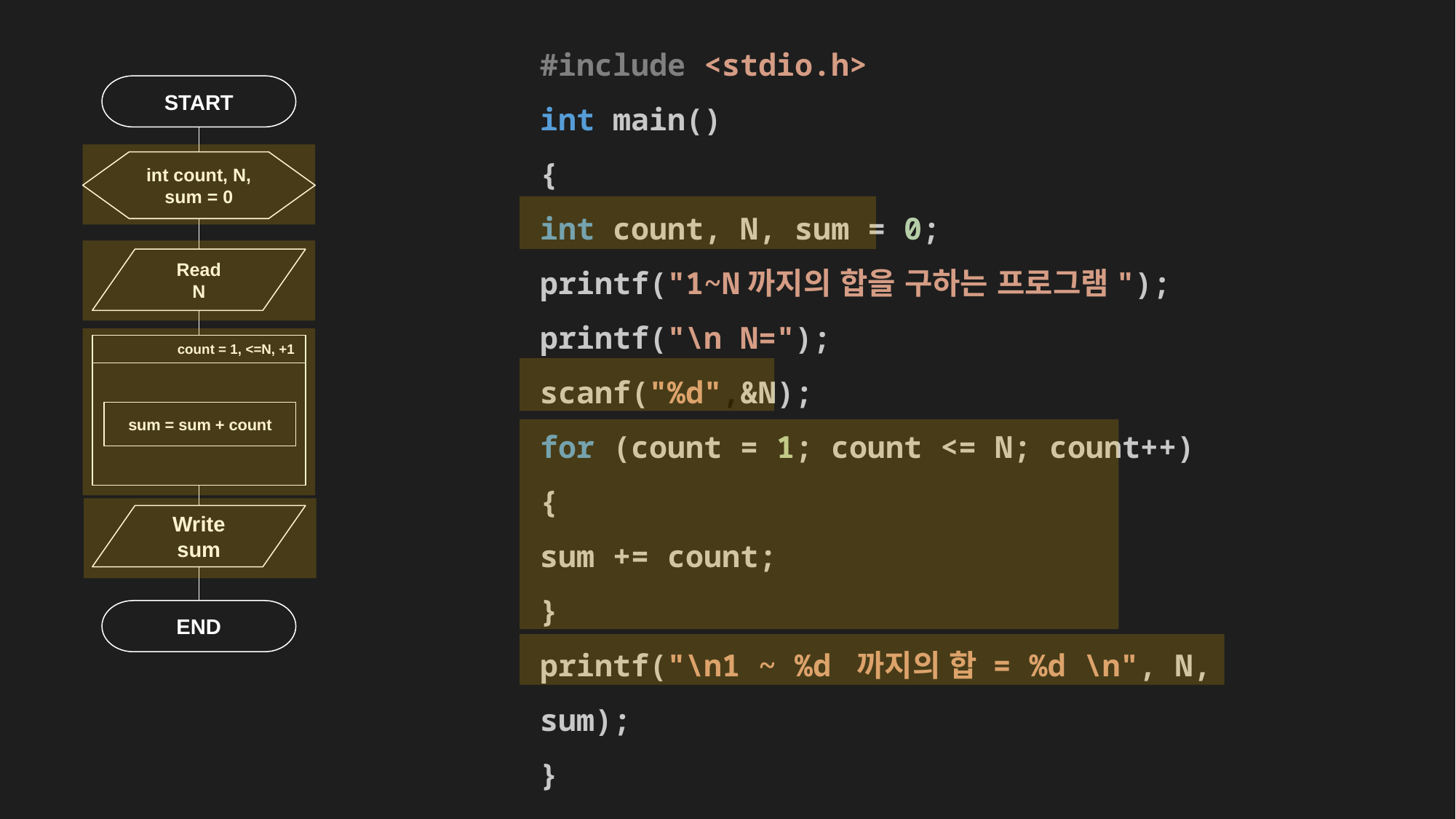

#include <stdio.h>
int main()
{
int count, N, sum = 0;
printf("1~N까지의 합을 구하는 프로그램");
printf("\n N=");
scanf("%d",&N);
for (count = 1; count <= N; count++)
{
sum += count;
}
printf("\n1 ~ %d 까지의 합 = %d \n", N, sum);
}
START

int count, N,
sum = 0

Read
N

count = 1, <=N, +1

sum = sum + count

Write
sum
END